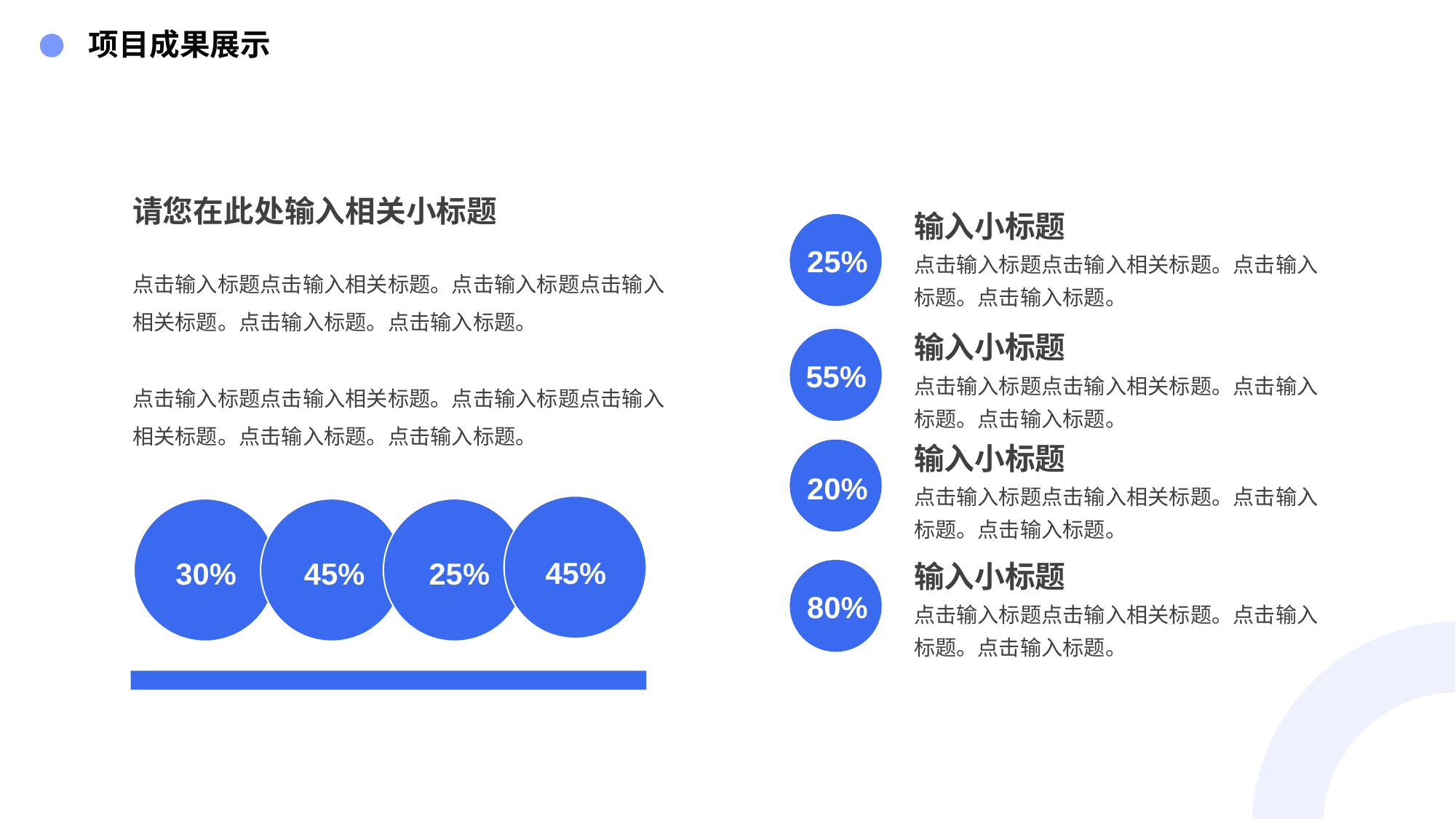

项目成果展示
请您在此处输入相关小标题
输入小标题
点击输入标题点击输入相关标题。点击输入标题。点击输入标题。

25%
点击输入标题点击输入相关标题。点击输入标题点击输入相关标题。点击输入标题。点击输入标题。

点击输入标题点击输入相关标题。点击输入标题点击输入相关标题。点击输入标题。点击输入标题。
输入小标题
点击输入标题点击输入相关标题。点击输入标题。点击输入标题。

55%
输入小标题
点击输入标题点击输入相关标题。点击输入标题。点击输入标题。

20%

45%
30%
45%
25%
输入小标题
点击输入标题点击输入相关标题。点击输入标题。点击输入标题。

80%